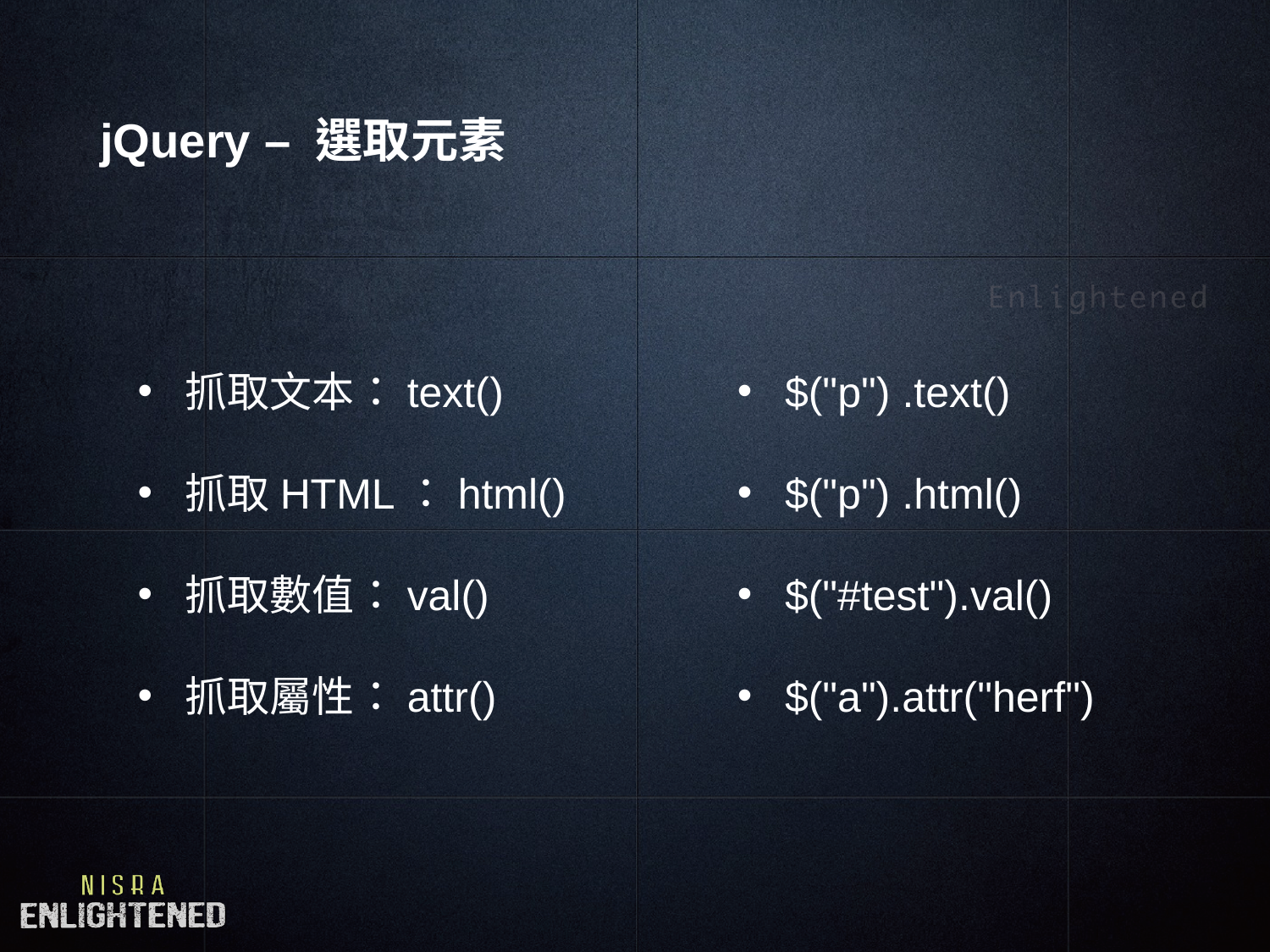

# jQuery – 選取元素
抓取文本：text()
抓取HTML：html()
抓取數值：val()
抓取屬性：attr()
$("p") .text()
$("p") .html()
$("#test").val()
$("a").attr("herf")